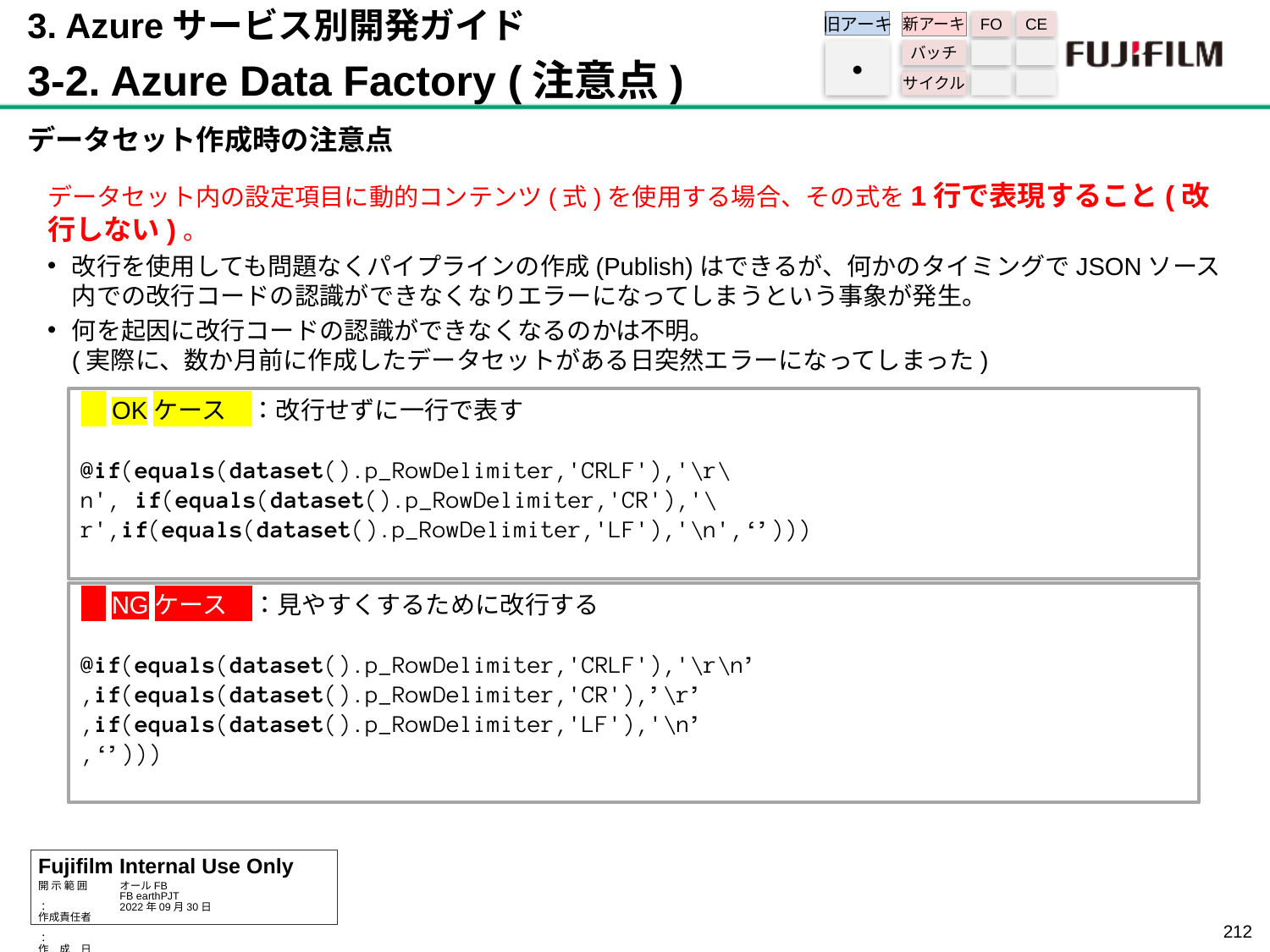

3. Azureサービス別開発ガイド
3-2. Azure Data Factory (注意点)
旧アーキ
FO
CE
新アーキ
バッチ

サイクル

●
データセット作成時の注意点
データセット内の設定項目に動的コンテンツ(式)を使用する場合、その式を1行で表現すること(改行しない)。
改行を使用しても問題なくパイプラインの作成(Publish)はできるが、何かのタイミングでJSONソース内での改行コードの認識ができなくなりエラーになってしまうという事象が発生。
何を起因に改行コードの認識ができなくなるのかは不明。
(実際に、数か月前に作成したデータセットがある日突然エラーになってしまった)

　OKケース　：改行せずに一行で表す

@if(equals(dataset().p_RowDelimiter,'CRLF'),'\r\n', if(equals(dataset().p_RowDelimiter,'CR'),'\r',if(equals(dataset().p_RowDelimiter,'LF'),'\n',‘’)))

　NGケース　：見やすくするために改行する

@if(equals(dataset().p_RowDelimiter,'CRLF'),'\r\n’
,if(equals(dataset().p_RowDelimiter,'CR'),’\r’
,if(equals(dataset().p_RowDelimiter,'LF'),'\n’
,‘’)))

212